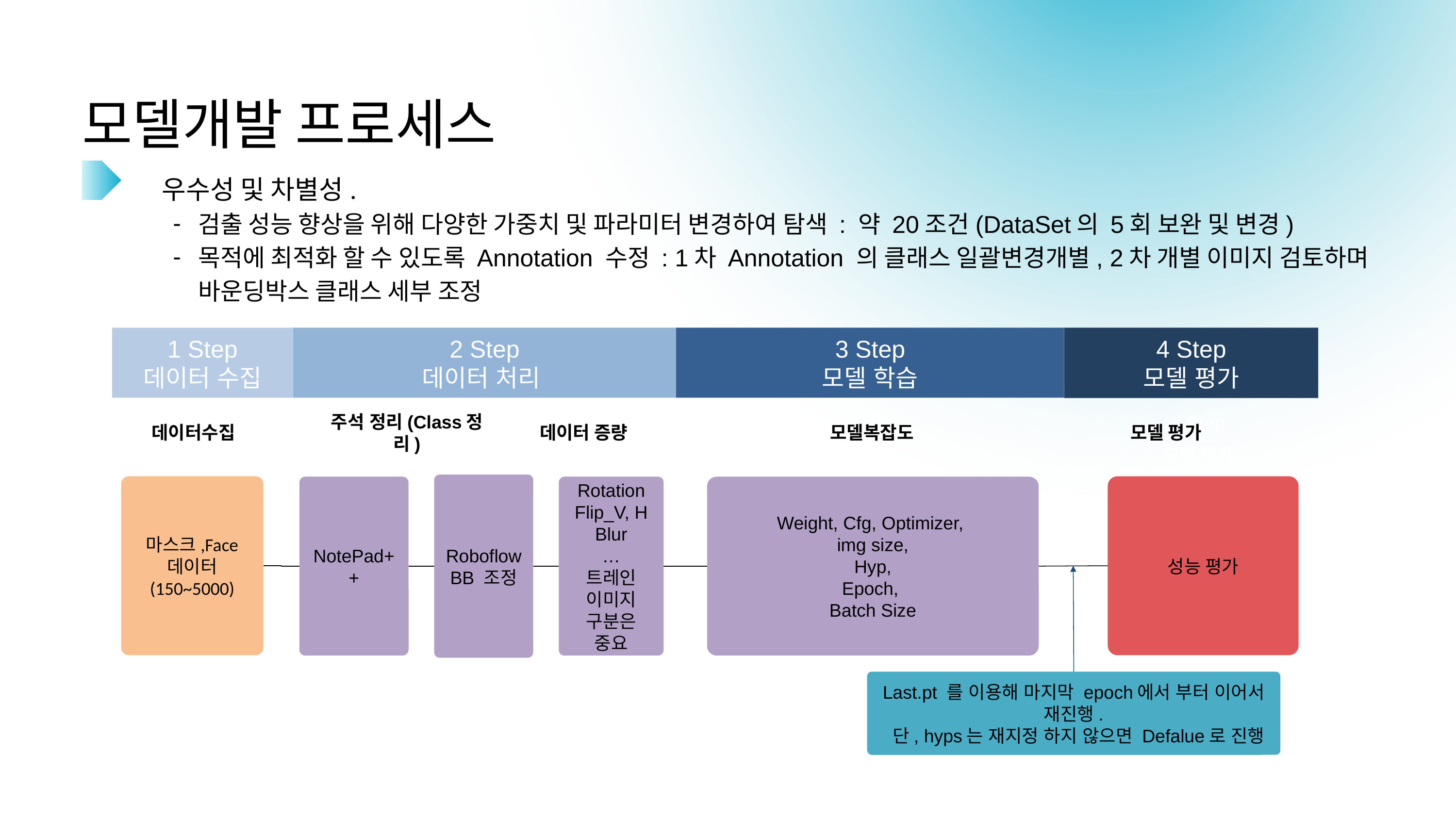

모델개발 프로세스

우수성 및 차별성.
검출 성능 향상을 위해 다양한 가중치 및 파라미터 변경하여 탐색 : 약 20조건(DataSet의 5회 보완 및 변경)
목적에 최적화 할 수 있도록 Annotation 수정 : 1차 Annotation 의 클래스 일괄변경개별, 2차 개별 이미지 검토하며 바운딩박스 클래스 세부 조정
1 Step
데이터 수집
2 Step
데이터 처리
3 Step
모델 학습
4 Step
모델 평가
4 Step
모델 평가
주석 정리(Class정리)
데이터수집
데이터 증량
모델복잡도
모델 평가
Roboflow
BB 조정
성능 평가
마스크,Face
데이터
(150~5000)
NotePad++
Rotation
Flip_V, H
Blur
…
트레인 이미지 구분은 중요
Weight, Cfg, Optimizer,
img size,
Hyp,
Epoch,
Batch Size
Last.pt 를 이용해 마지막 epoch에서 부터 이어서 재진행.
 단, hyps는 재지정 하지 않으면 Defalue로 진행